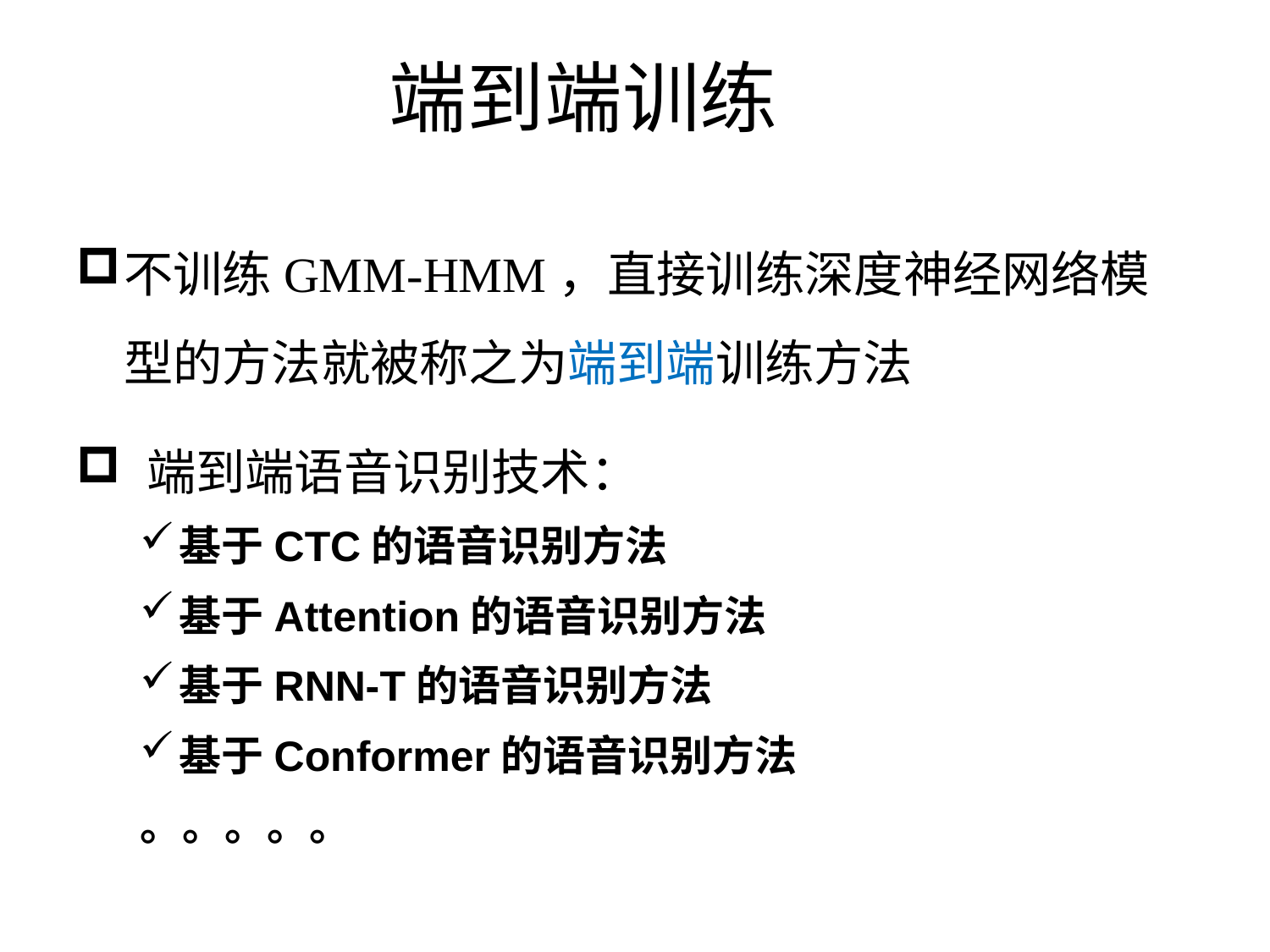

# 端到端训练
不训练GMM-HMM，直接训练深度神经网络模型的方法就被称之为端到端训练方法
 端到端语音识别技术：
基于CTC的语音识别方法
基于Attention的语音识别方法
基于RNN-T的语音识别方法
基于Conformer的语音识别方法
。。。。。